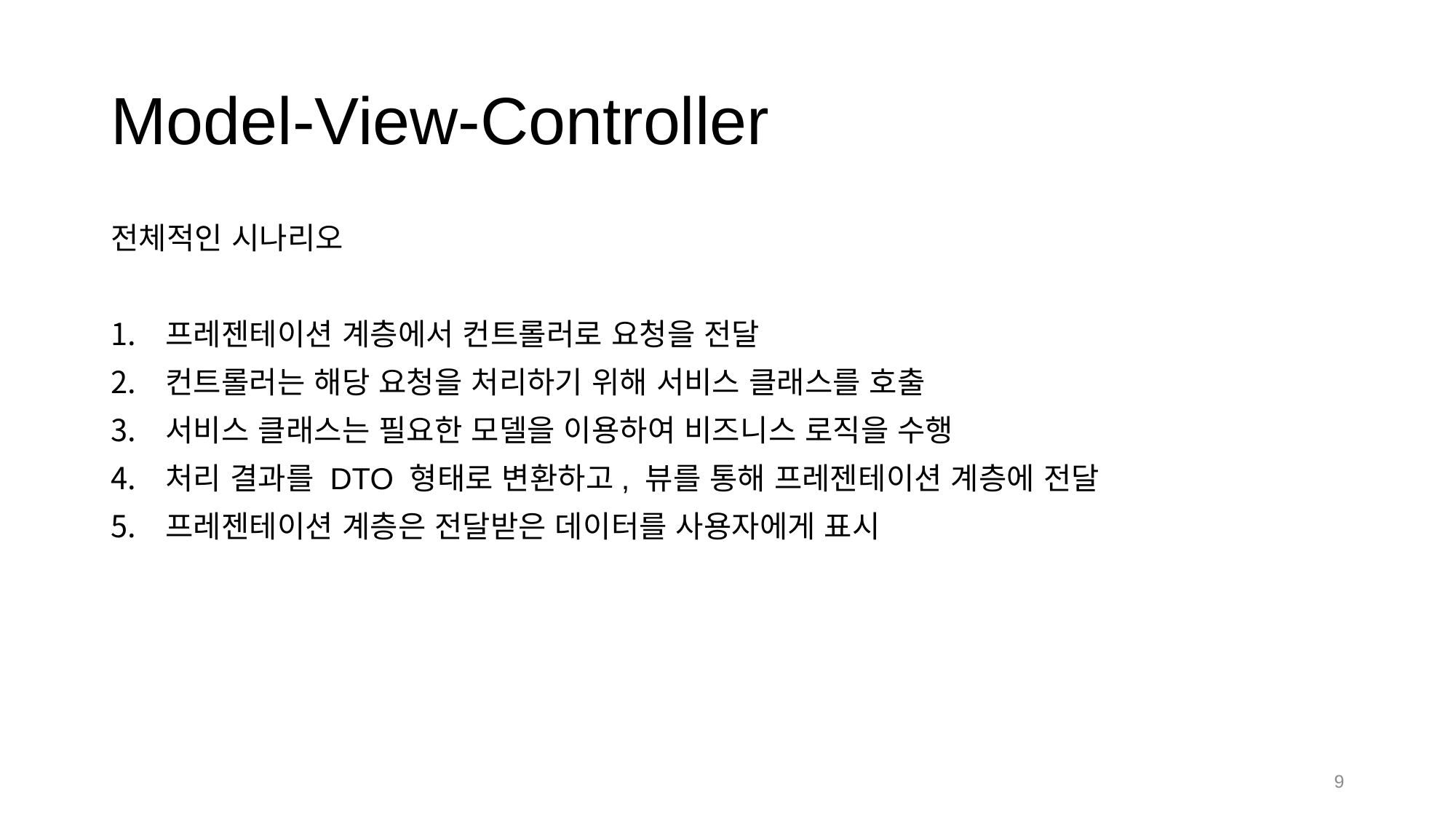

# Model-View-Controller
전체적인 시나리오

프레젠테이션 계층에서 컨트롤러로 요청을 전달
컨트롤러는 해당 요청을 처리하기 위해 서비스 클래스를 호출
서비스 클래스는 필요한 모델을 이용하여 비즈니스 로직을 수행
처리 결과를 DTO 형태로 변환하고, 뷰를 통해 프레젠테이션 계층에 전달
프레젠테이션 계층은 전달받은 데이터를 사용자에게 표시
9